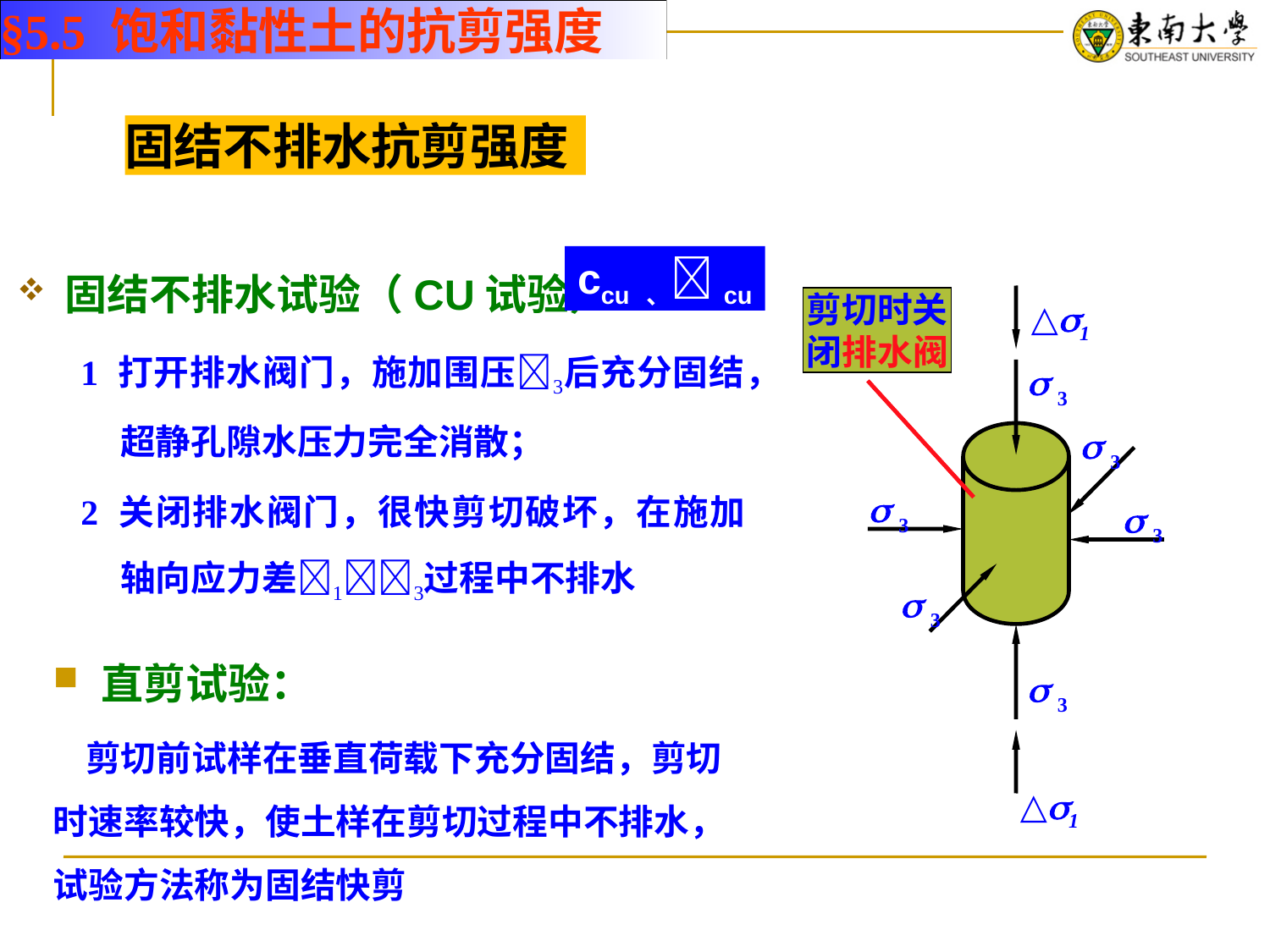

§5.5 饱和黏性土的抗剪强度
固结不排水抗剪强度
固结不排水试验（CU试验）
1 打开排水阀门，施加围压σ3后充分固结，超静孔隙水压力完全消散；
2 关闭排水阀门，很快剪切破坏，在施加轴向应力差σ1−σ3过程中不排水
ccu 、ϕcu
△σ1

剪切时关闭排水阀

σ 3

σ 3

σ 3
σ 3

σ 3

σ 3

直剪试验：
   剪切前试样在垂直荷载下充分固结，剪切时速率较快，使土样在剪切过程中不排水，试验方法称为固结快剪
△σ1